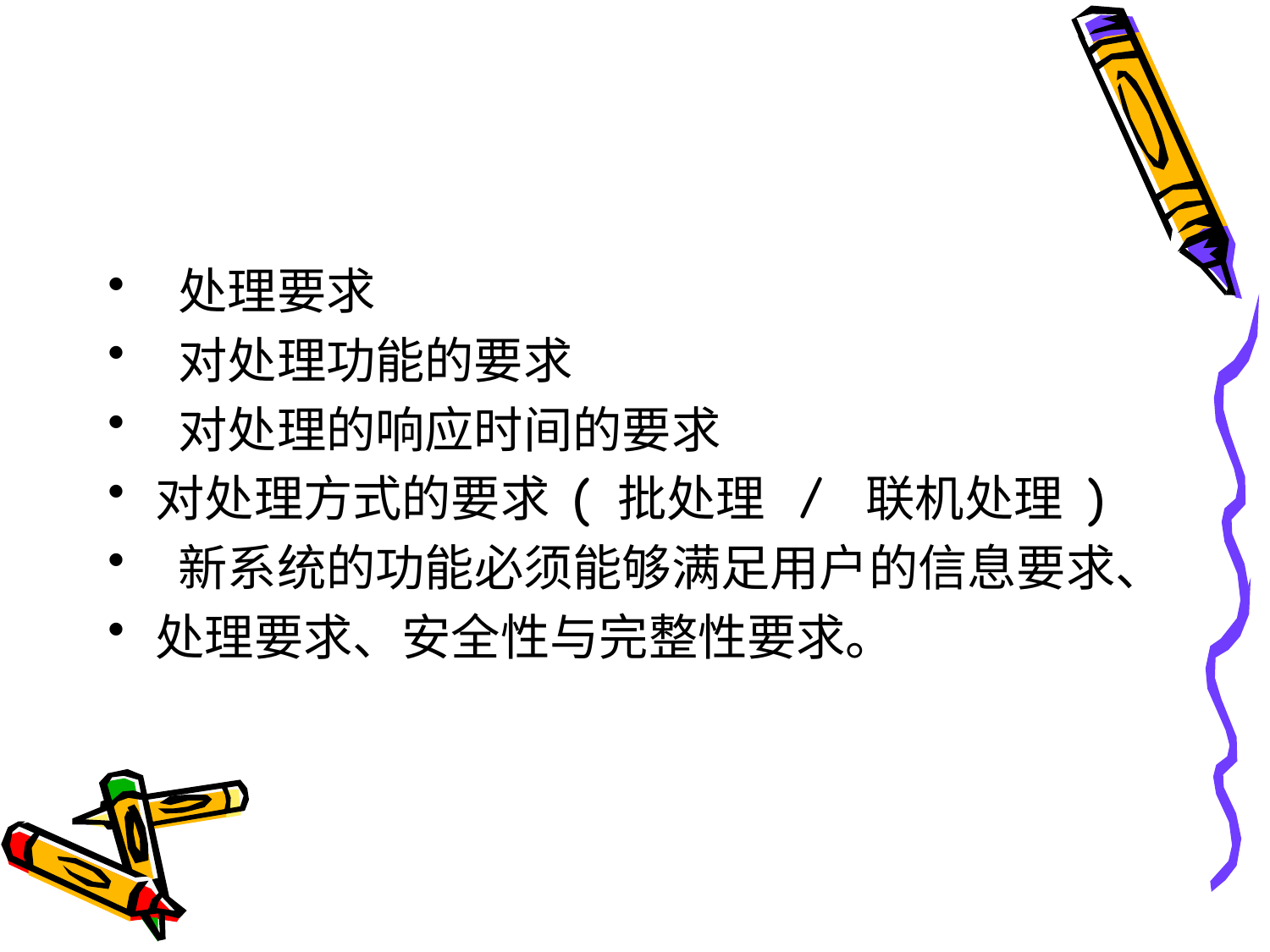

#
 处理要求
 对处理功能的要求
 对处理的响应时间的要求
对处理方式的要求 ( 批处理  /  联机处理 )
 新系统的功能必须能够满足用户的信息要求、
处理要求、安全性与完整性要求。